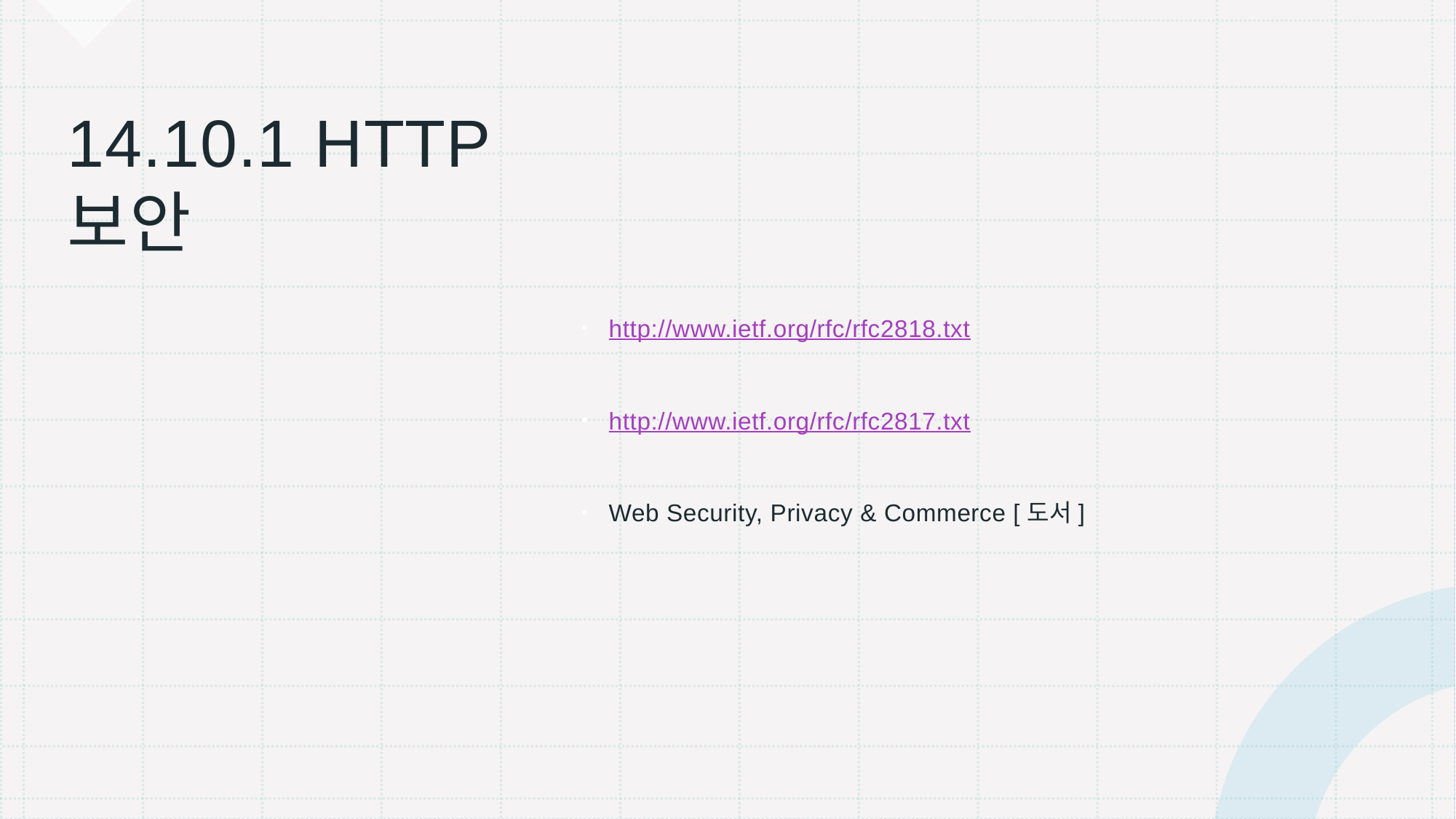

http://www.ietf.org/rfc/rfc2818.txt

http://www.ietf.org/rfc/rfc2817.txt

Web Security, Privacy & Commerce [도서]
# 14.10.1 HTTP 보안